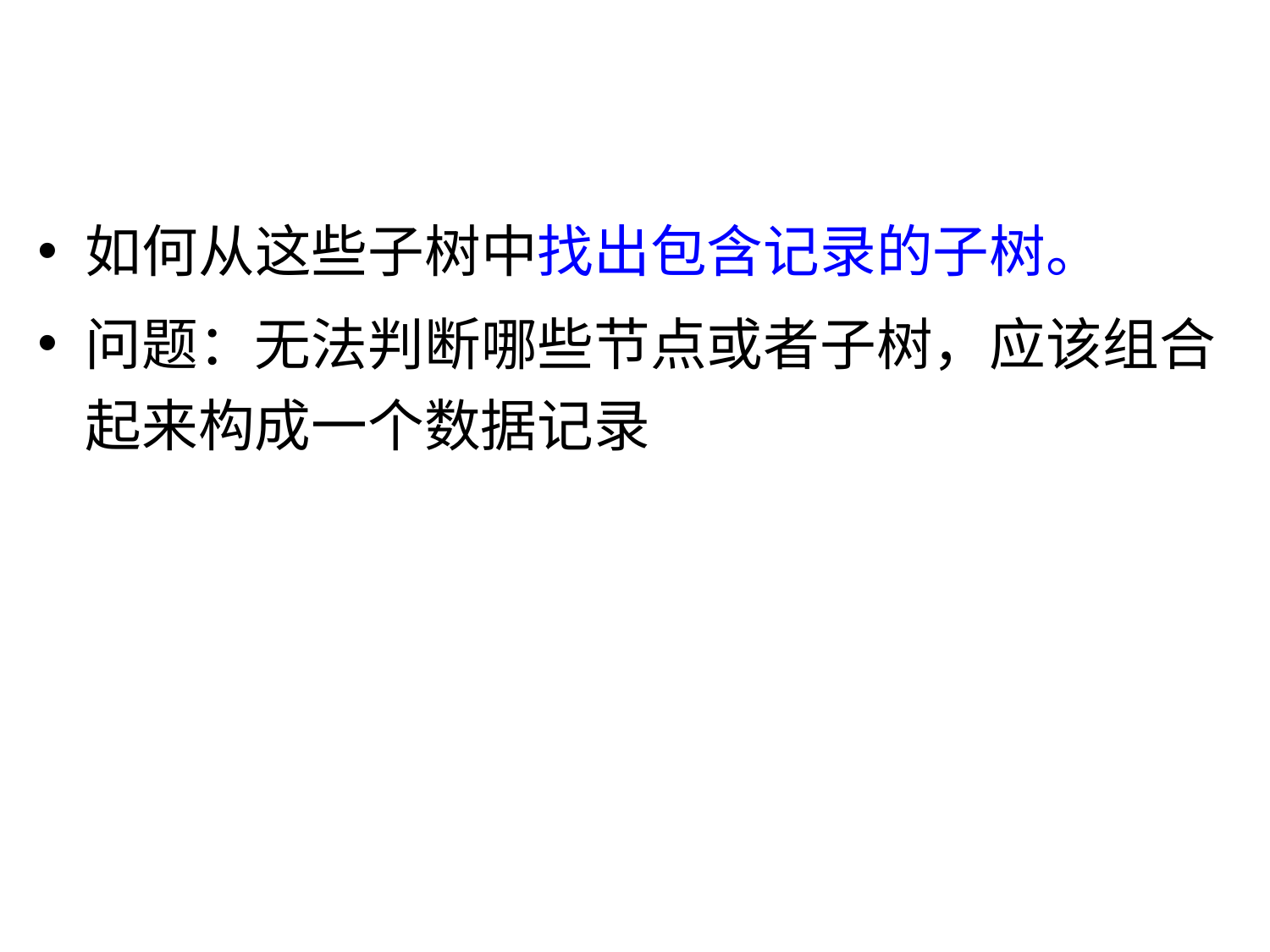

#
如何从这些子树中找出包含记录的子树。
问题：无法判断哪些节点或者子树，应该组合起来构成一个数据记录